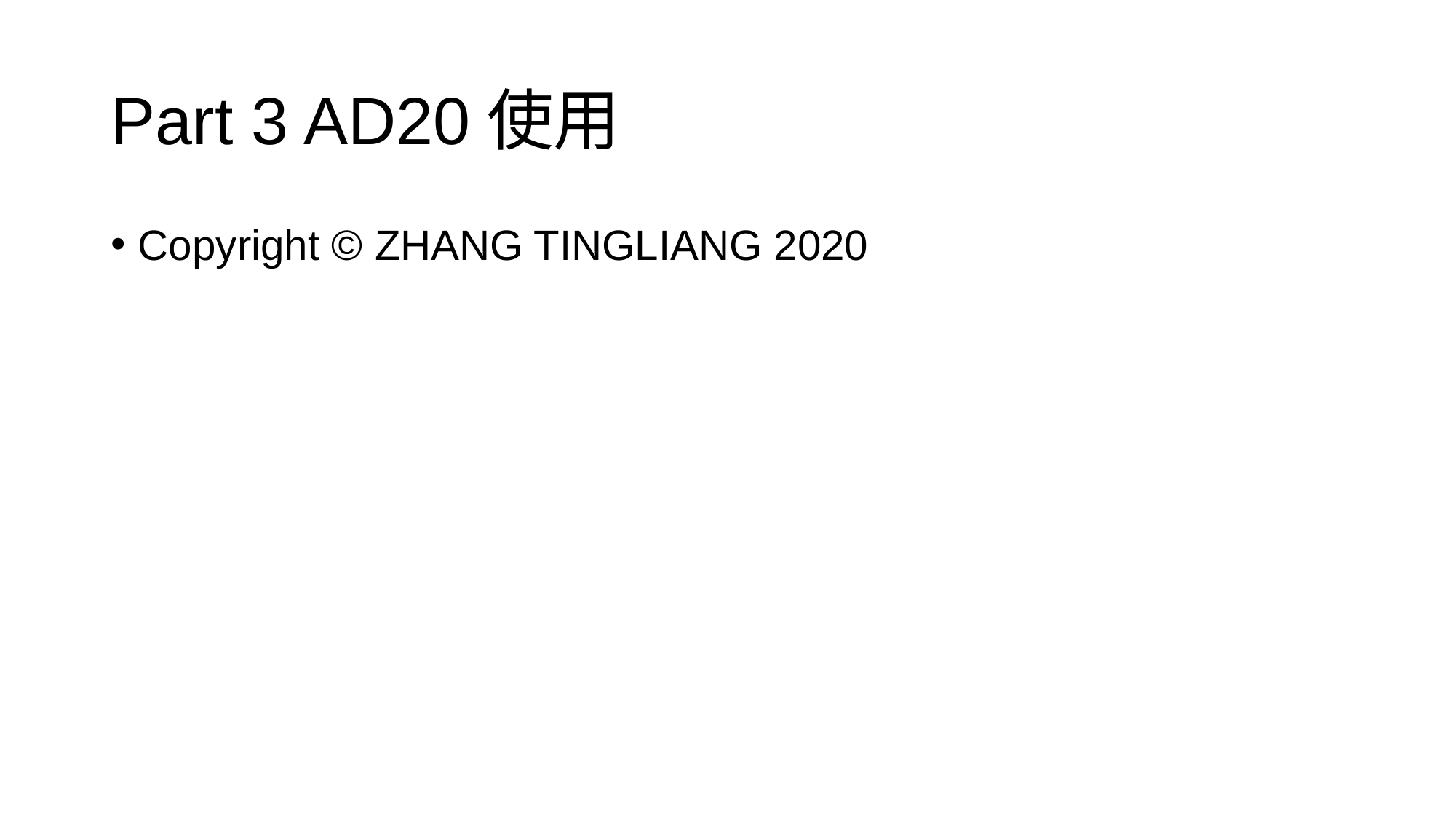

# Part 3 AD20使用
Copyright © ZHANG TINGLIANG 2020